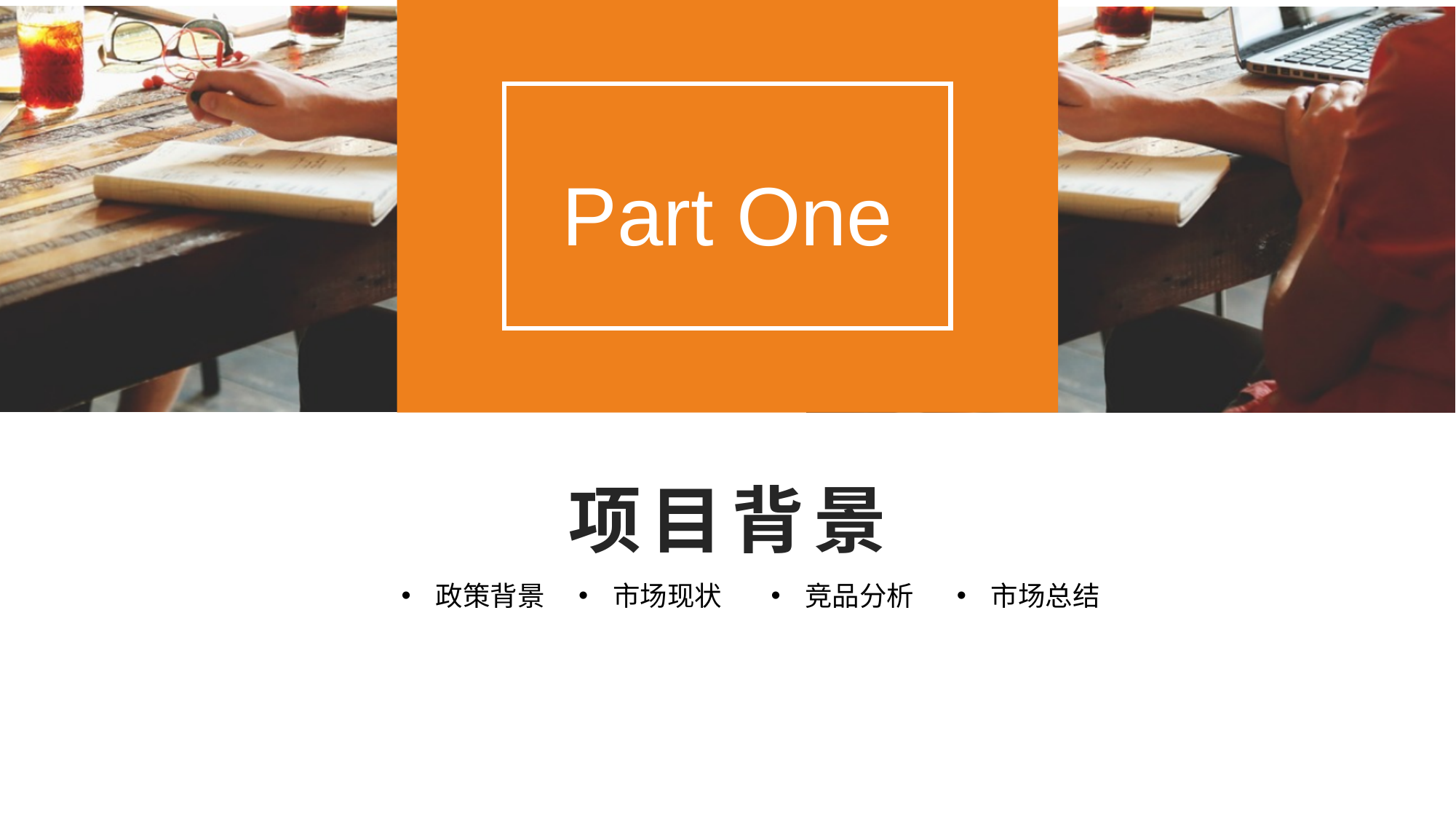

Part One
# 项目背景
政策背景
市场现状
竞品分析
市场总结